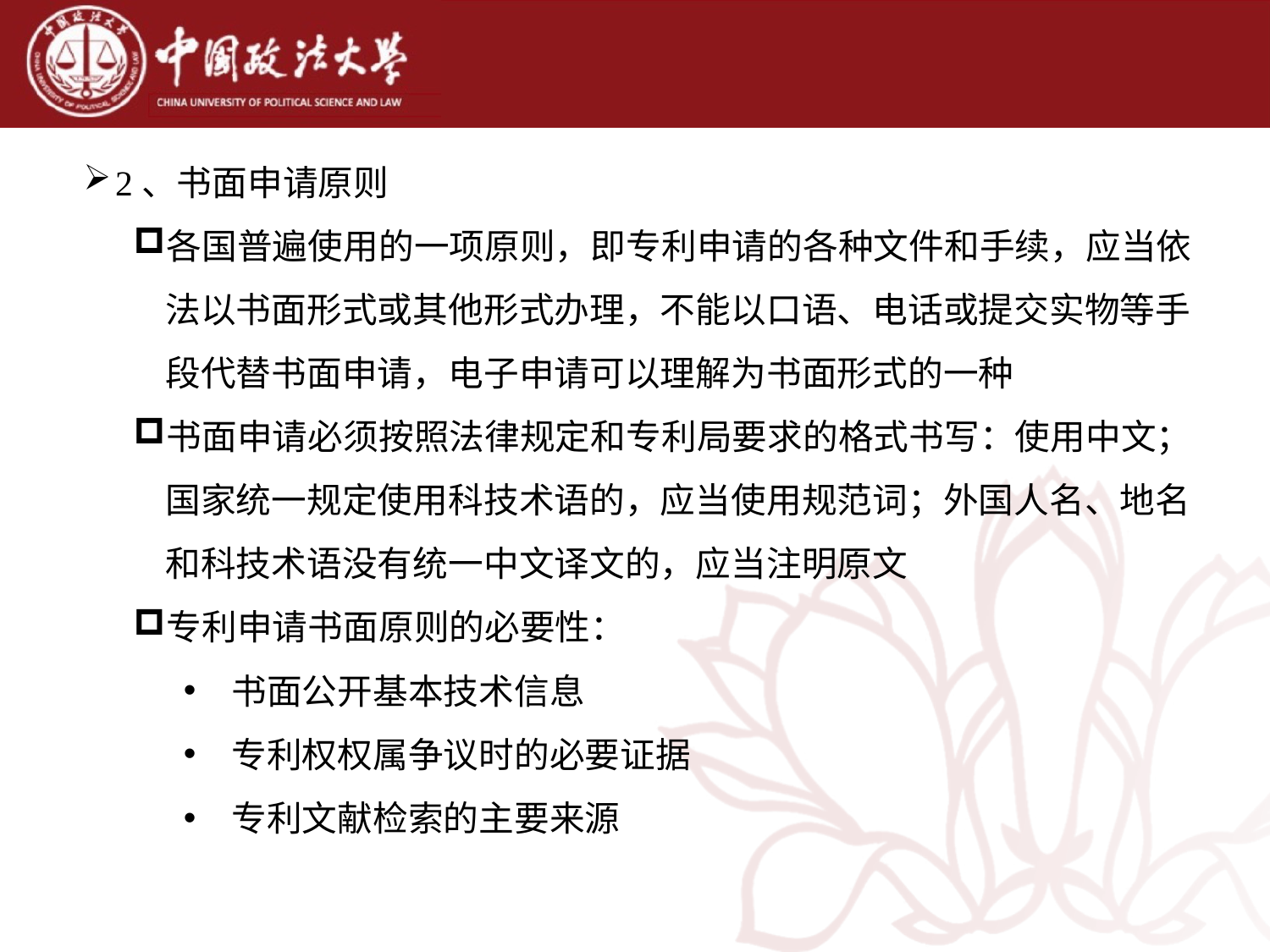

2、书面申请原则
各国普遍使用的一项原则，即专利申请的各种文件和手续，应当依法以书面形式或其他形式办理，不能以口语、电话或提交实物等手段代替书面申请，电子申请可以理解为书面形式的一种
书面申请必须按照法律规定和专利局要求的格式书写：使用中文；国家统一规定使用科技术语的，应当使用规范词；外国人名、地名和科技术语没有统一中文译文的，应当注明原文
专利申请书面原则的必要性：
书面公开基本技术信息
专利权权属争议时的必要证据
专利文献检索的主要来源